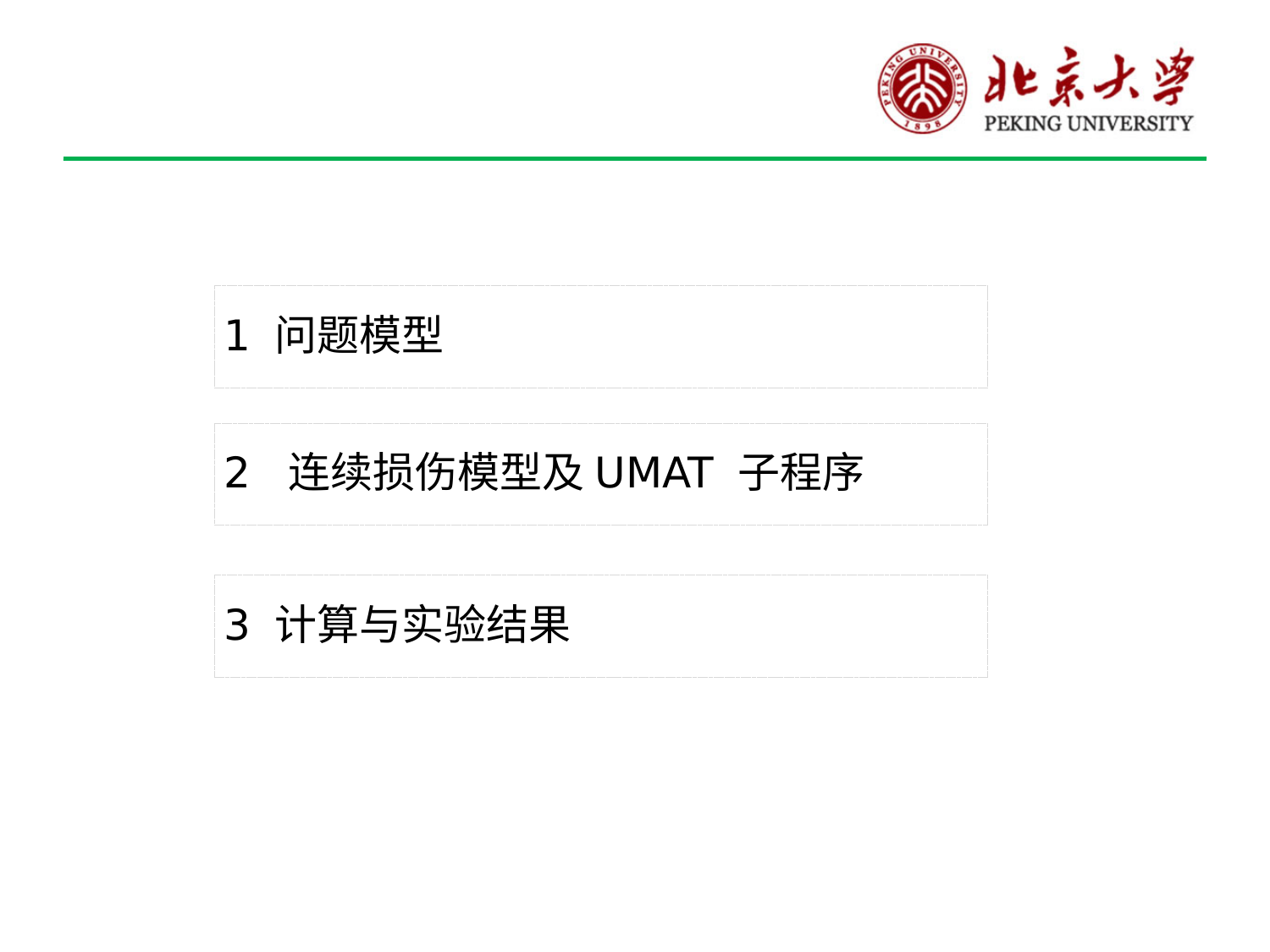

1 问题模型
2  连续损伤模型及UMAT 子程序
3 计算与实验结果